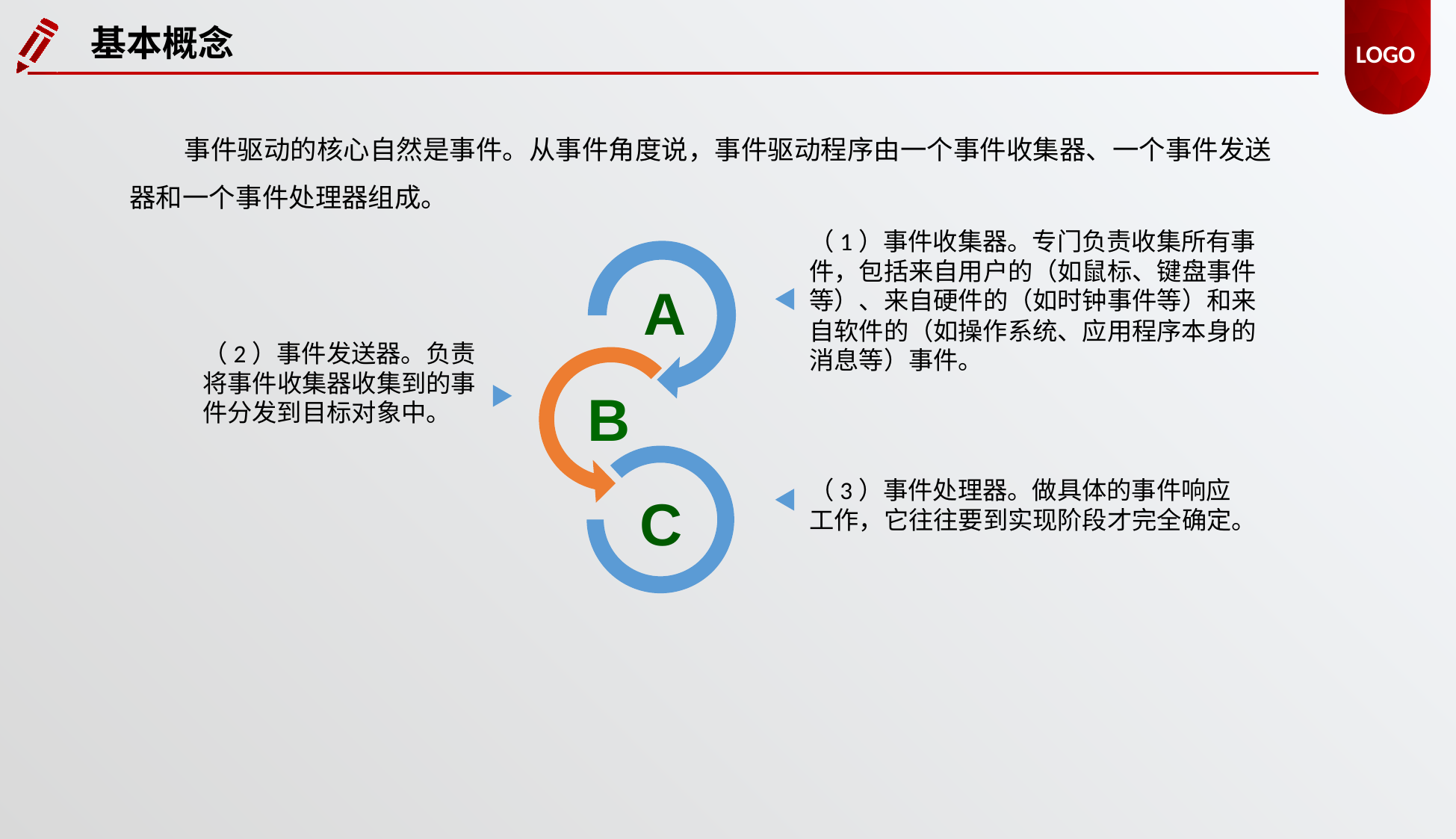

基本概念
事件驱动的核心自然是事件。从事件角度说，事件驱动程序由一个事件收集器、一个事件发送器和一个事件处理器组成。
（1）事件收集器。专门负责收集所有事件，包括来自用户的（如鼠标、键盘事件等）、来自硬件的（如时钟事件等）和来自软件的（如操作系统、应用程序本身的消息等）事件。

A

（2）事件发送器。负责将事件收集器收集到的事件分发到目标对象中。

B

（3）事件处理器。做具体的事件响应工作，它往往要到实现阶段才完全确定。
C